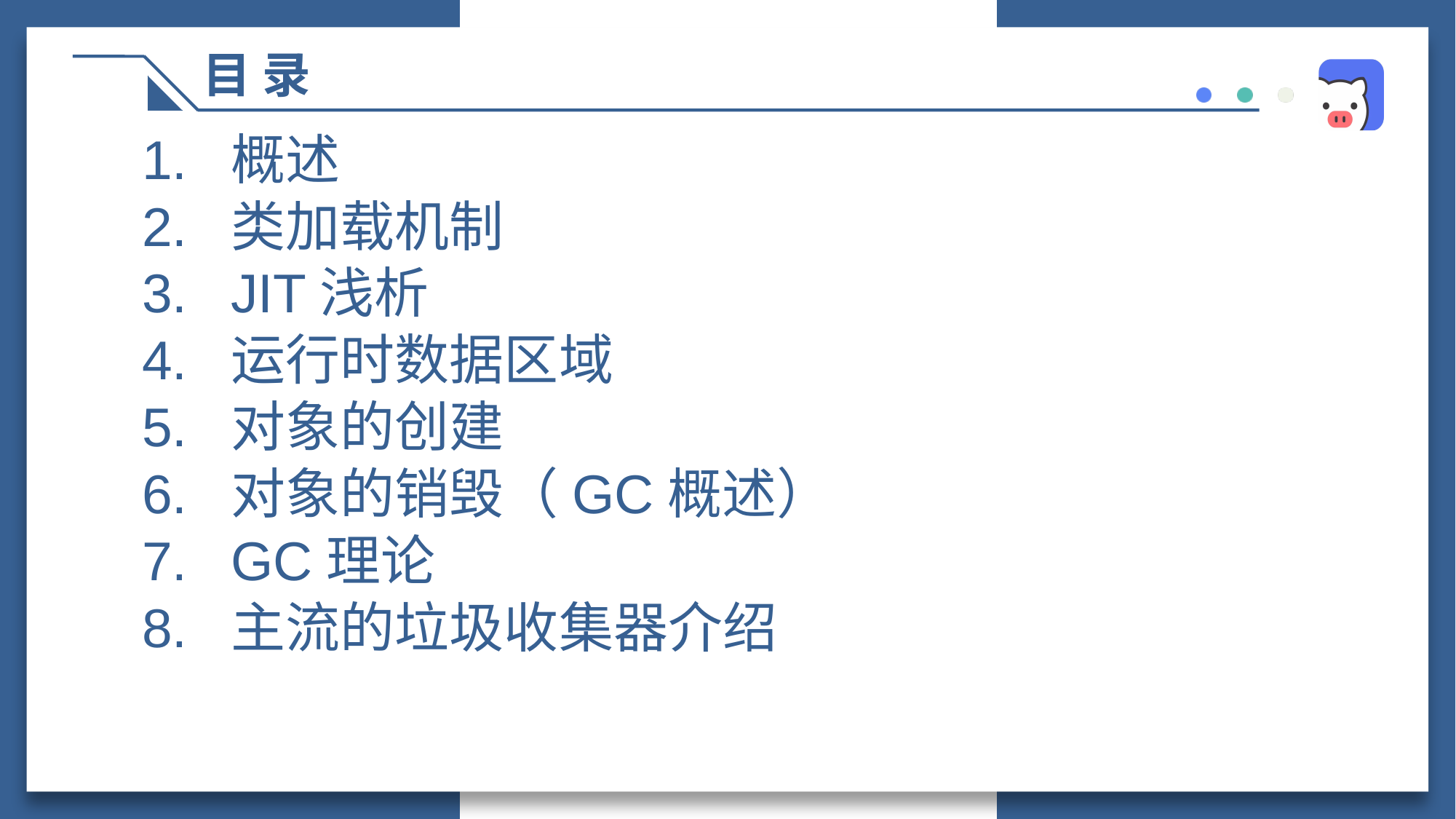

目 录

概述
类加载机制
JIT浅析
运行时数据区域
对象的创建
对象的销毁（GC概述）
GC理论
主流的垃圾收集器介绍